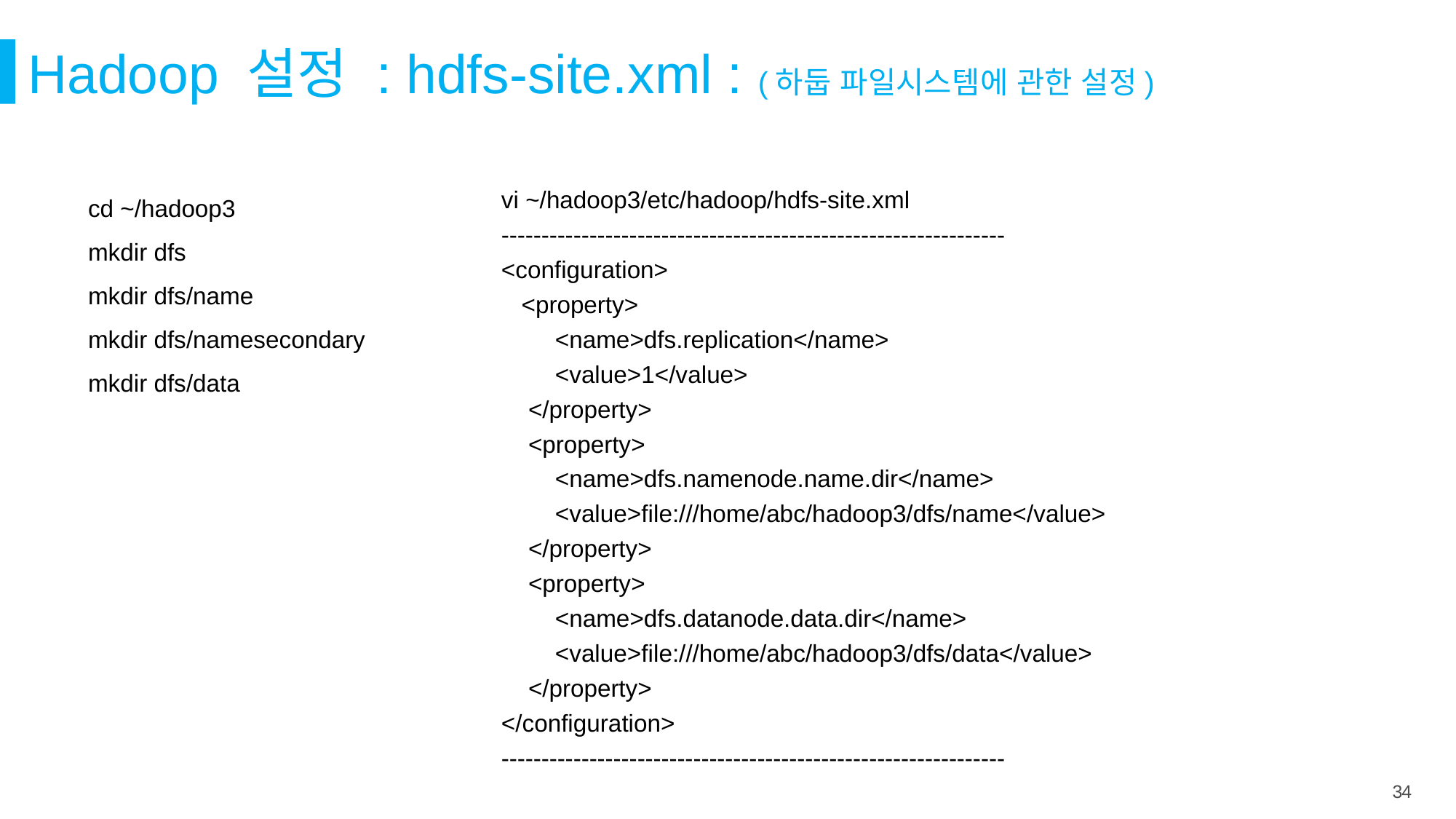

Hadoop 설정 : hdfs-site.xml : (하둡 파일시스템에 관한 설정)
cd ~/hadoop3
mkdir dfs
mkdir dfs/name
mkdir dfs/namesecondary
mkdir dfs/data
vi ~/hadoop3/etc/hadoop/hdfs-site.xml
---------------------------------------------------------------
<configuration>
   <property>
        <name>dfs.replication</name>
        <value>1</value>
    </property>
    <property>
        <name>dfs.namenode.name.dir</name>
        <value>file:///home/abc/hadoop3/dfs/name</value>
    </property>
    <property>
        <name>dfs.datanode.data.dir</name>
        <value>file:///home/abc/hadoop3/dfs/data</value>
    </property>
</configuration>
---------------------------------------------------------------